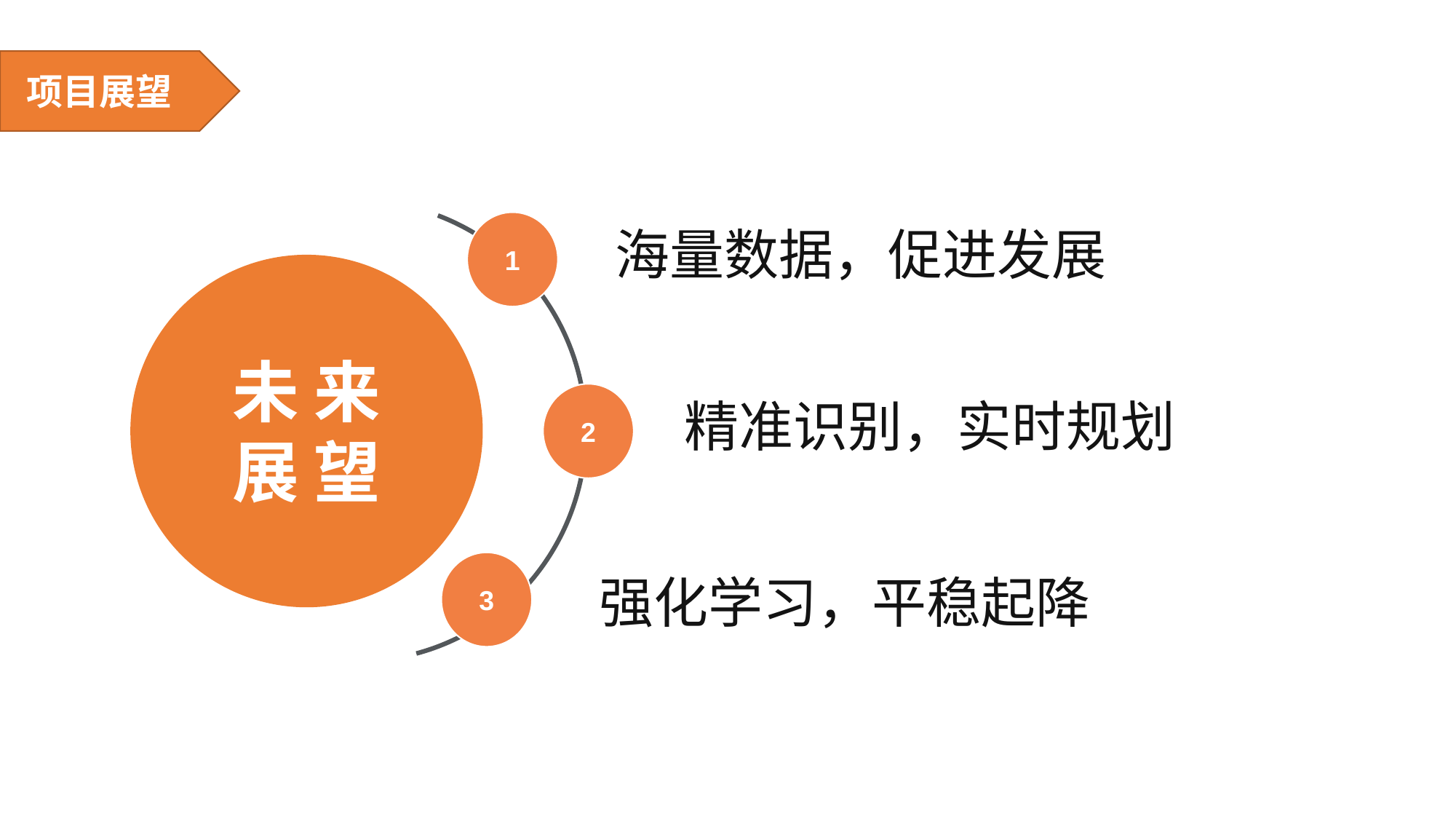

功能设计

项目展望

1
海量数据，促进发展

未 来
展 望
2
精准识别，实时规划
3
强化学习，平稳起降